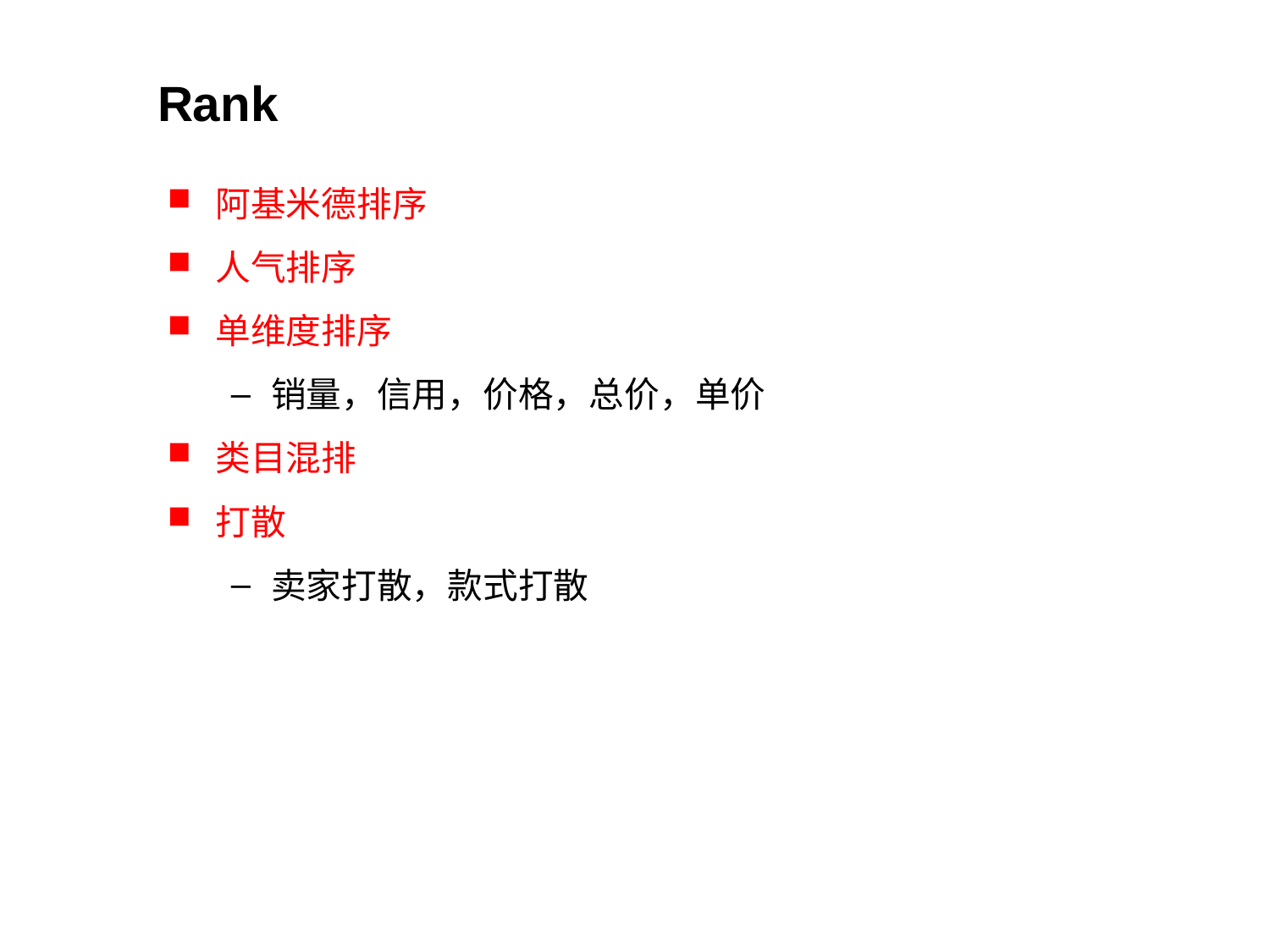

Rank
阿基米德排序
人气排序
单维度排序
销量，信用，价格，总价，单价
类目混排
打散
卖家打散，款式打散